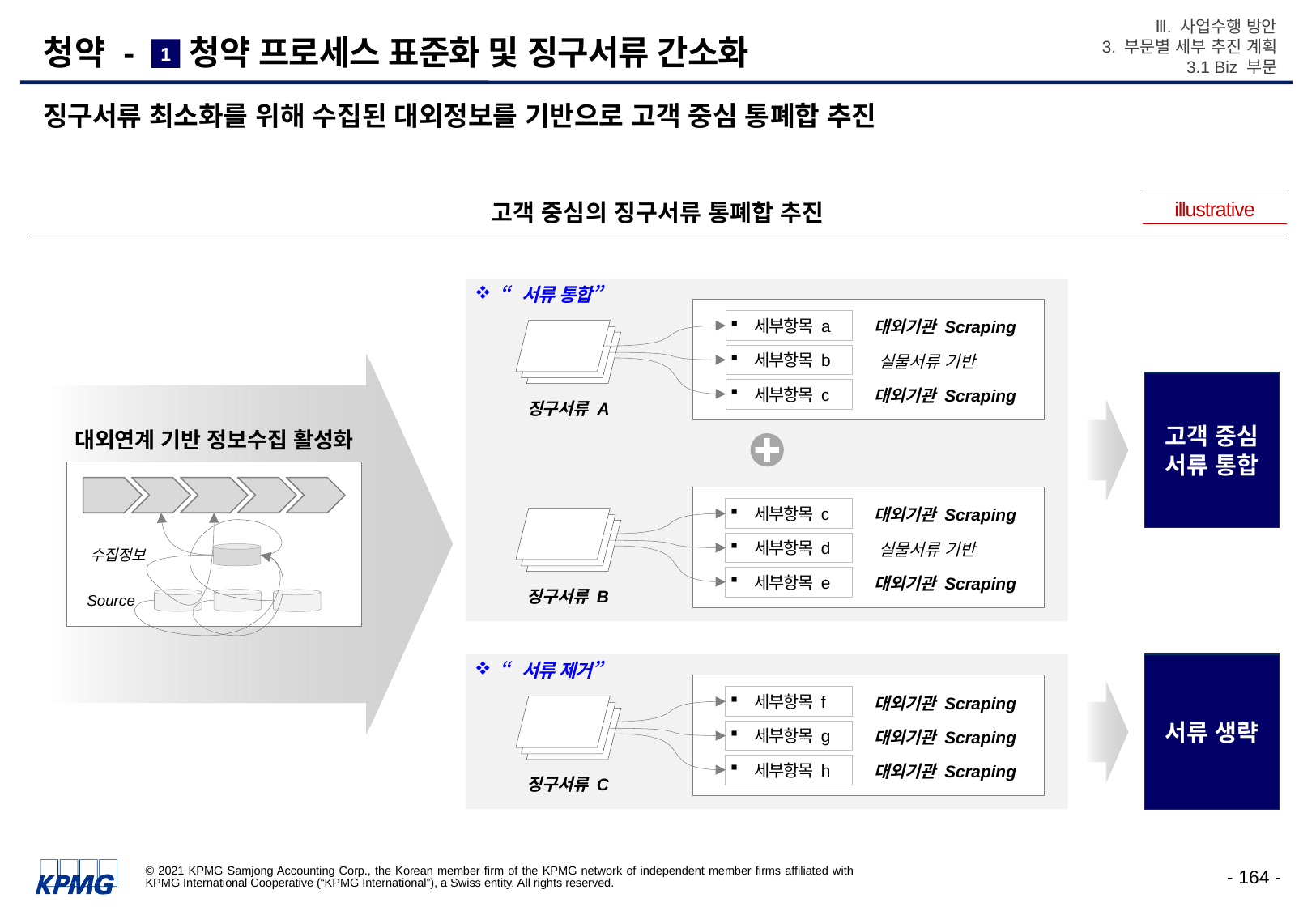

Ⅲ. 사업수행 방안
3. 부문별 세부 추진 계획
3.1 Biz 부문
# 청약 -     청약 프로세스 표준화 및 징구서류 간소화
1
징구서류 최소화를 위해 수집된 대외정보를 기반으로 고객 중심 통폐합 추진
illustrative
고객 중심의 징구서류 통폐합 추진

“서류 통합”

세부항목 a
대외기관 Scraping

세부항목 b
실물서류 기반

고객 중심
서류 통합
세부항목 c
대외기관 Scraping
징구서류 A

대외연계 기반 정보수집 활성화

수집정보

Source

세부항목 c
대외기관 Scraping

세부항목 d
실물서류 기반
세부항목 e
대외기관 Scraping
징구서류 B
서류 생략

“서류 제거”

세부항목 f
대외기관 Scraping

세부항목 g
대외기관 Scraping
세부항목 h
대외기관 Scraping
징구서류 C